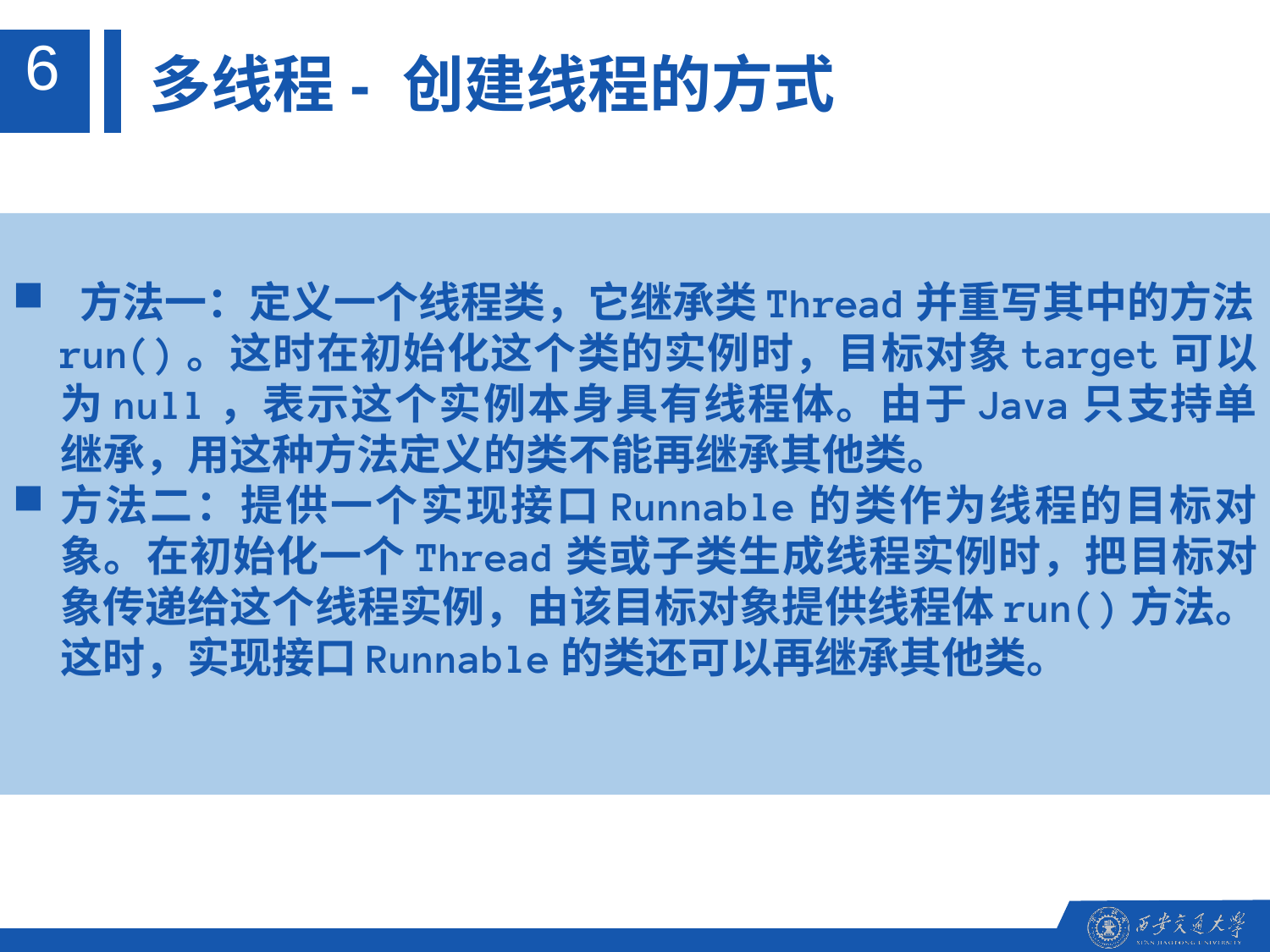

6
多线程- 创建线程的方式

 方法一：定义一个线程类，它继承类Thread并重写其中的方法run()。这时在初始化这个类的实例时，目标对象target可以为null，表示这个实例本身具有线程体。由于Java只支持单继承，用这种方法定义的类不能再继承其他类。
方法二：提供一个实现接口Runnable的类作为线程的目标对象。在初始化一个Thread类或子类生成线程实例时，把目标对象传递给这个线程实例，由该目标对象提供线程体run()方法。这时，实现接口Runnable的类还可以再继承其他类。